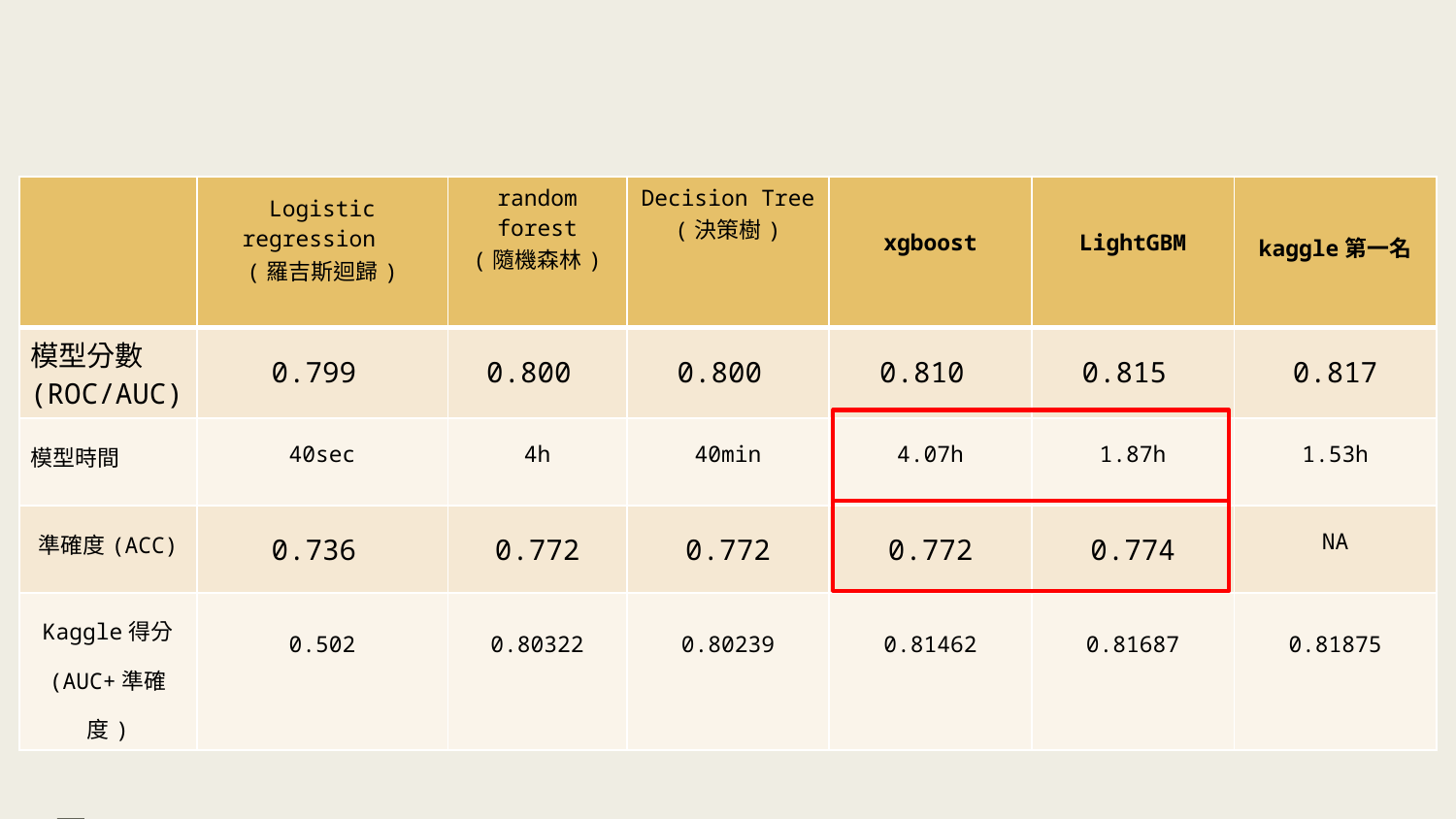

|  | Logistic regression (羅吉斯迴歸) | random forest (隨機森林) | Decision Tree (決策樹) | xgboost | LightGBM | kaggle第一名 |
| --- | --- | --- | --- | --- | --- | --- |
| 模型分數(ROC/AUC) | 0.799 | 0.800 | 0.800 | 0.810 | 0.815 | 0.817 |
| 模型時間 | 40sec | 4h | 40min | 4.07h | 1.87h | 1.53h |
| 準確度(ACC) | 0.736 | 0.772 | 0.772 | 0.772 | 0.774 | NA |
| Kaggle得分 (AUC+準確度) | 0.502 | 0.80322 | 0.80239 | 0.81462 | 0.81687 | 0.81875 |